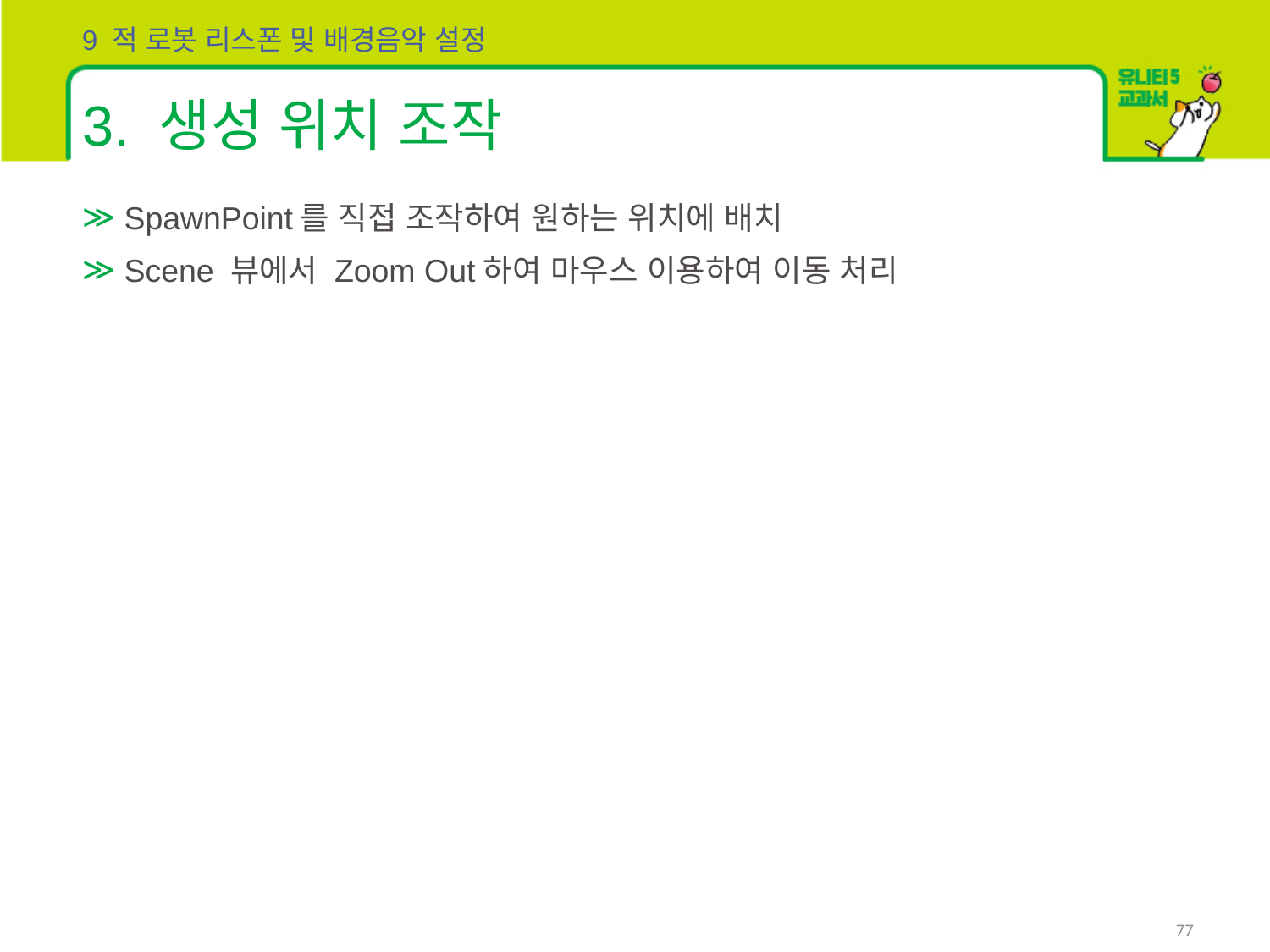

9 적 로봇 리스폰 및 배경음악 설정

# 3. 생성 위치 조작
 SpawnPoint를 직접 조작하여 원하는 위치에 배치
 Scene 뷰에서 Zoom Out하여 마우스 이용하여 이동 처리
77